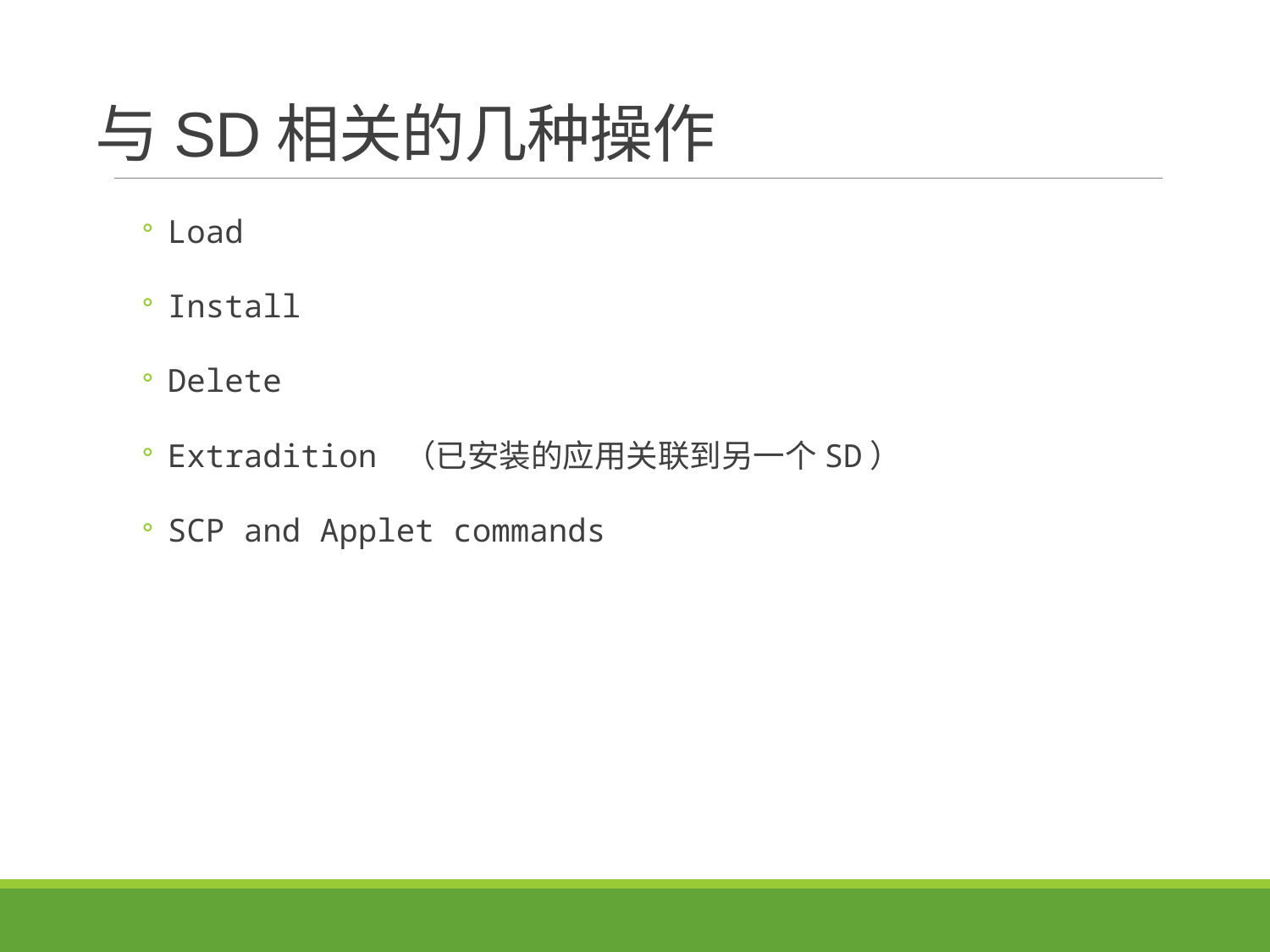

# 与SD相关的几种操作
Load
Install
Delete
Extradition （已安装的应用关联到另一个SD）
SCP and Applet commands